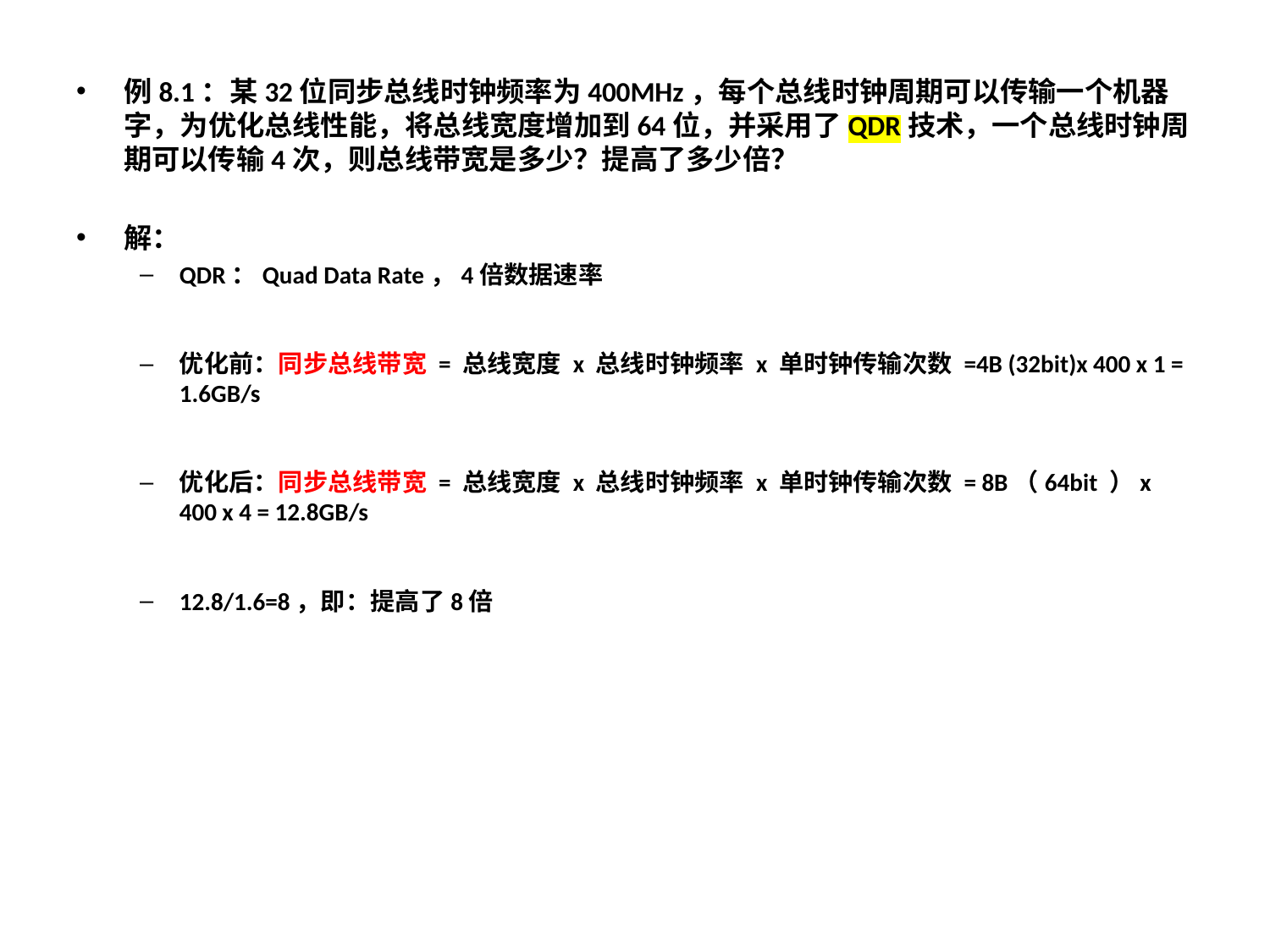

例8.1：某32位同步总线时钟频率为400MHz，每个总线时钟周期可以传输一个机器字，为优化总线性能，将总线宽度增加到64位，并采用了QDR技术，一个总线时钟周期可以传输4次，则总线带宽是多少？提高了多少倍？

解：
QDR：Quad Data Rate，4倍数据速率

优化前：同步总线带宽 = 总线宽度 x 总线时钟频率 x 单时钟传输次数 =4B (32bit)x 400 x 1 = 1.6GB/s

优化后：同步总线带宽 = 总线宽度 x 总线时钟频率 x 单时钟传输次数 = 8B（64bit ）x 400 x 4 = 12.8GB/s

12.8/1.6=8，即：提高了8倍